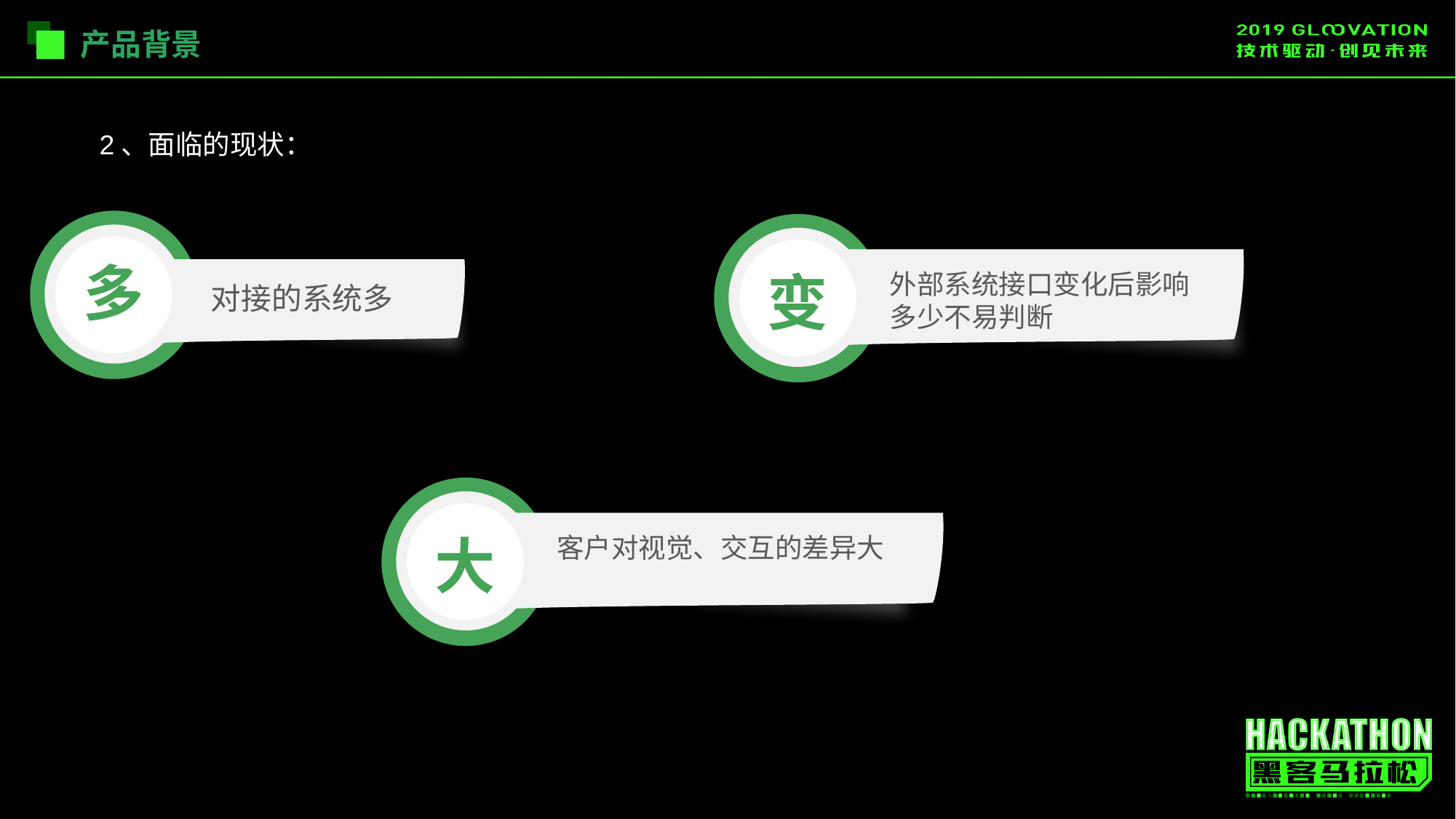

产品背景
2、面临的现状：

多
对接的系统多

外部系统接口变化后影响多少不易判断
变

客户对视觉、交互的差异大
大